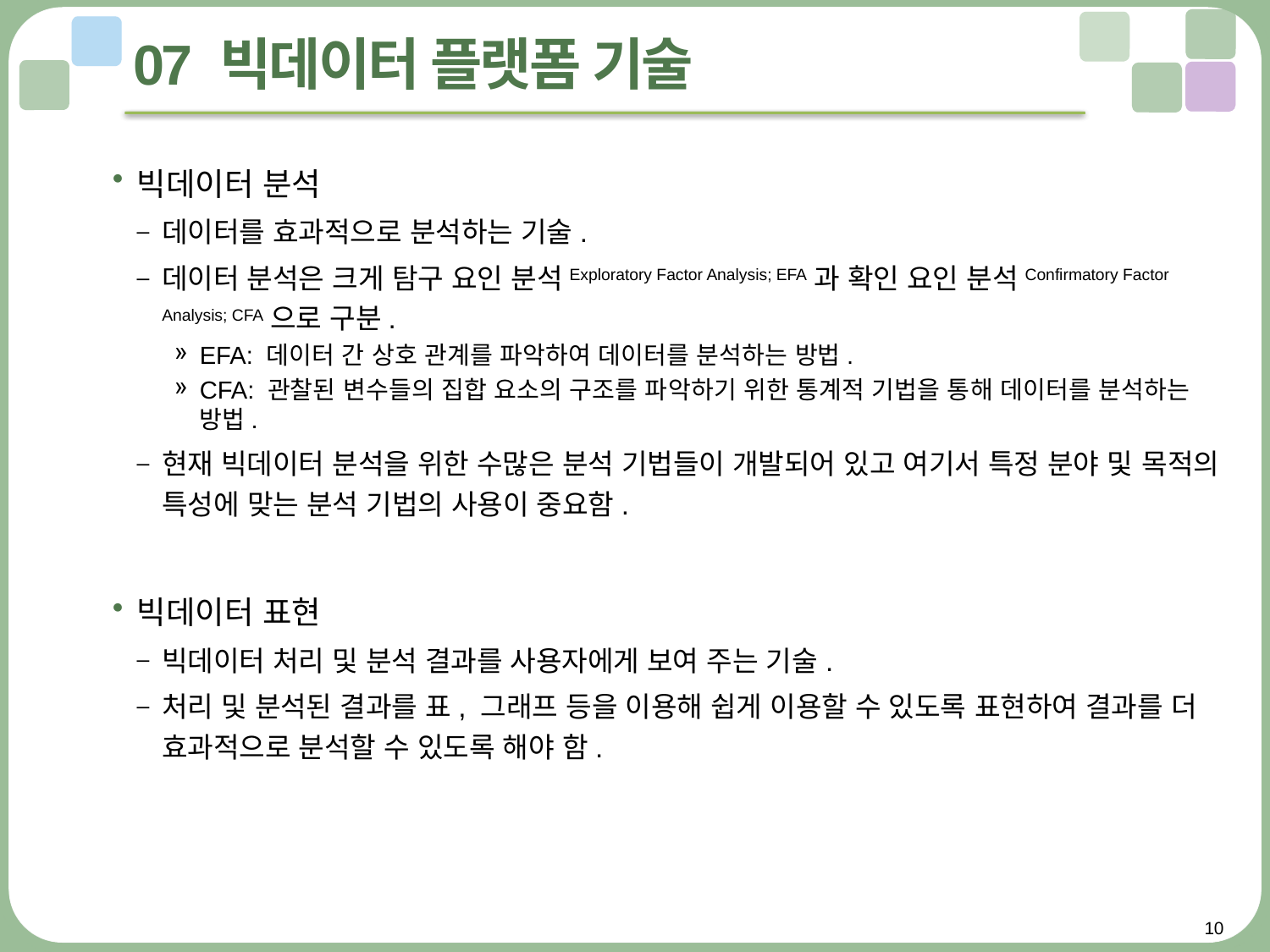

# 07 빅데이터 플랫폼 기술
빅데이터 분석
데이터를 효과적으로 분석하는 기술.
데이터 분석은 크게 탐구 요인 분석Exploratory Factor Analysis; EFA과 확인 요인 분석Confirmatory Factor Analysis; CFA으로 구분.
EFA: 데이터 간 상호 관계를 파악하여 데이터를 분석하는 방법.
CFA: 관찰된 변수들의 집합 요소의 구조를 파악하기 위한 통계적 기법을 통해 데이터를 분석하는 방법.
현재 빅데이터 분석을 위한 수많은 분석 기법들이 개발되어 있고 여기서 특정 분야 및 목적의 특성에 맞는 분석 기법의 사용이 중요함.

빅데이터 표현
빅데이터 처리 및 분석 결과를 사용자에게 보여 주는 기술.
처리 및 분석된 결과를 표, 그래프 등을 이용해 쉽게 이용할 수 있도록 표현하여 결과를 더 효과적으로 분석할 수 있도록 해야 함.